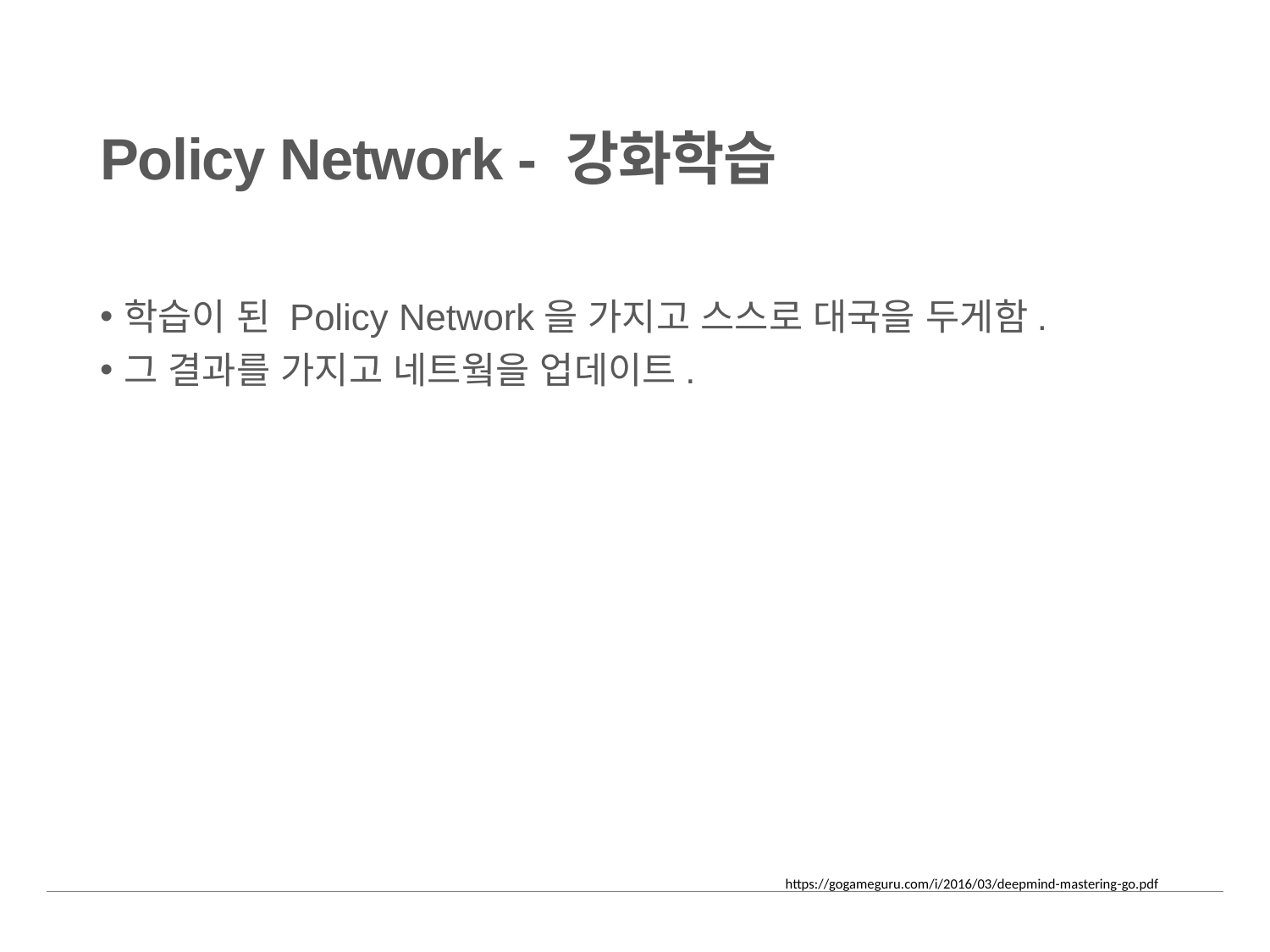

# Policy Network - 강화학습
학습이 된 Policy Network을 가지고 스스로 대국을 두게함.
그 결과를 가지고 네트웤을 업데이트.
https://gogameguru.com/i/2016/03/deepmind-mastering-go.pdf